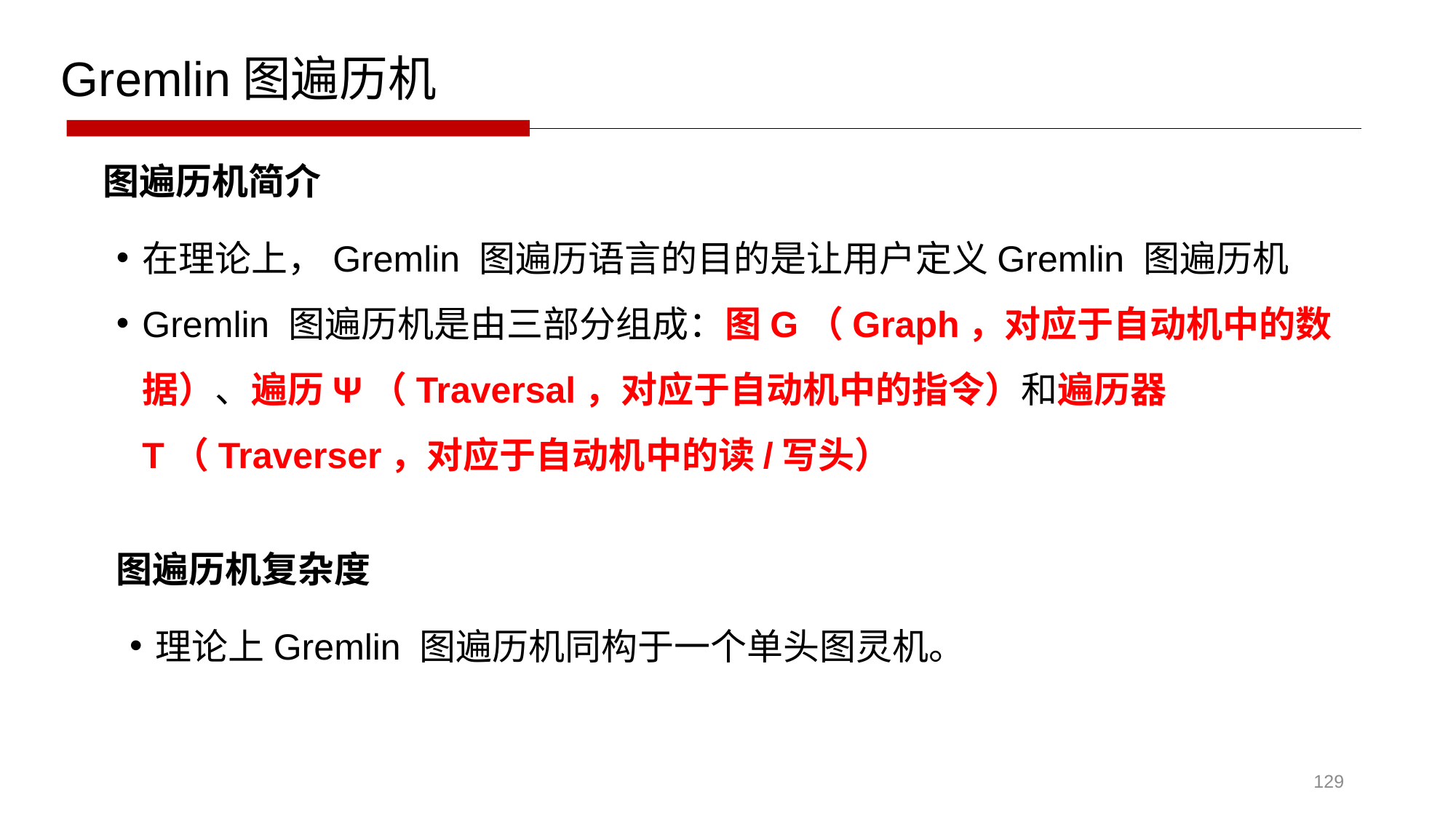

Gremlin图遍历机

图遍历机简介
在理论上，Gremlin 图遍历语言的目的是让用户定义Gremlin 图遍历机
Gremlin 图遍历机是由三部分组成：图G（Graph，对应于自动机中的数据）、遍历Ψ（Traversal，对应于自动机中的指令）和遍历器T（Traverser，对应于自动机中的读/写头）
图遍历机复杂度
理论上Gremlin 图遍历机同构于一个单头图灵机。
129